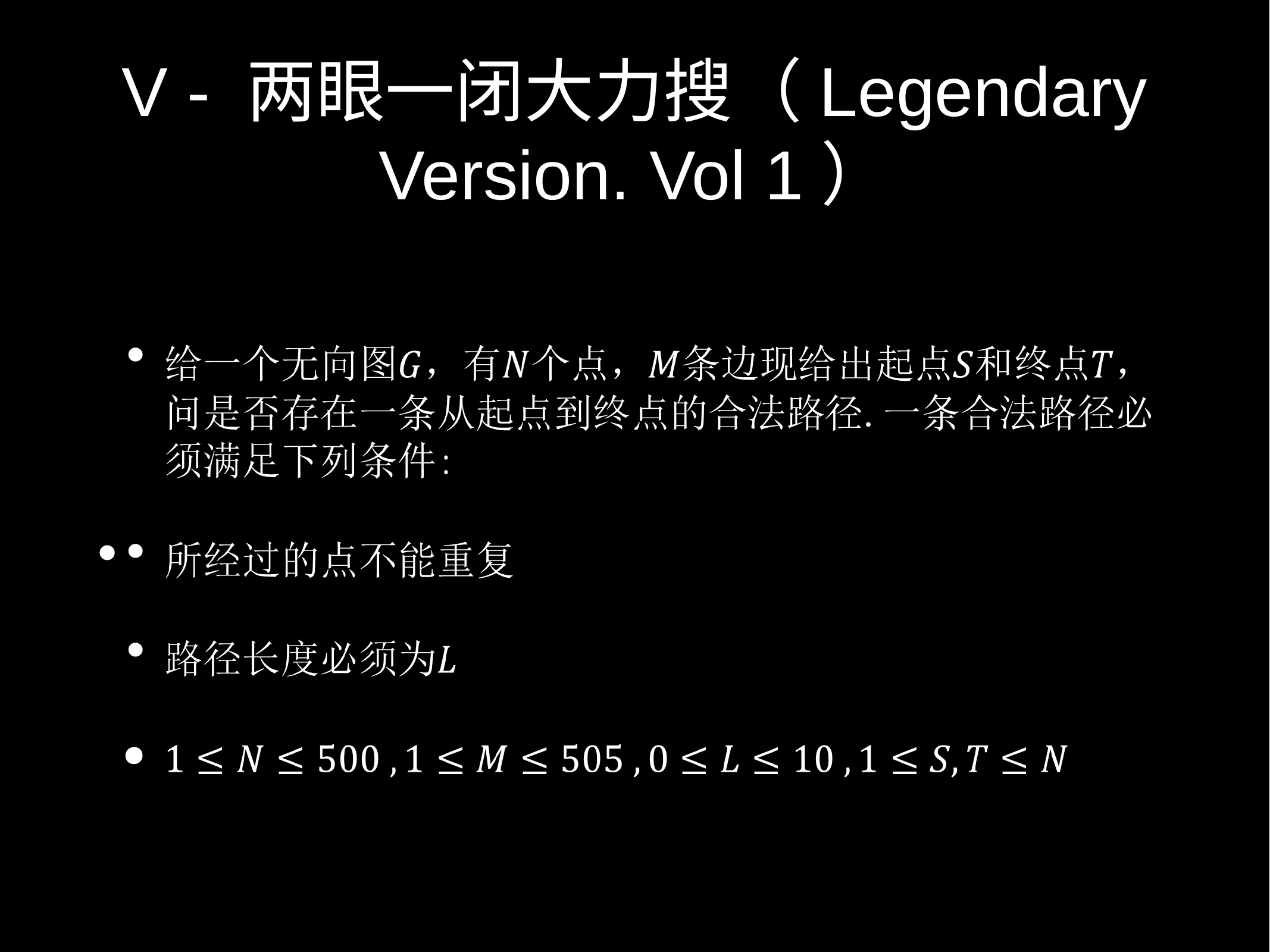

# V - 两眼一闭大力搜（Legendary Version. Vol 1）